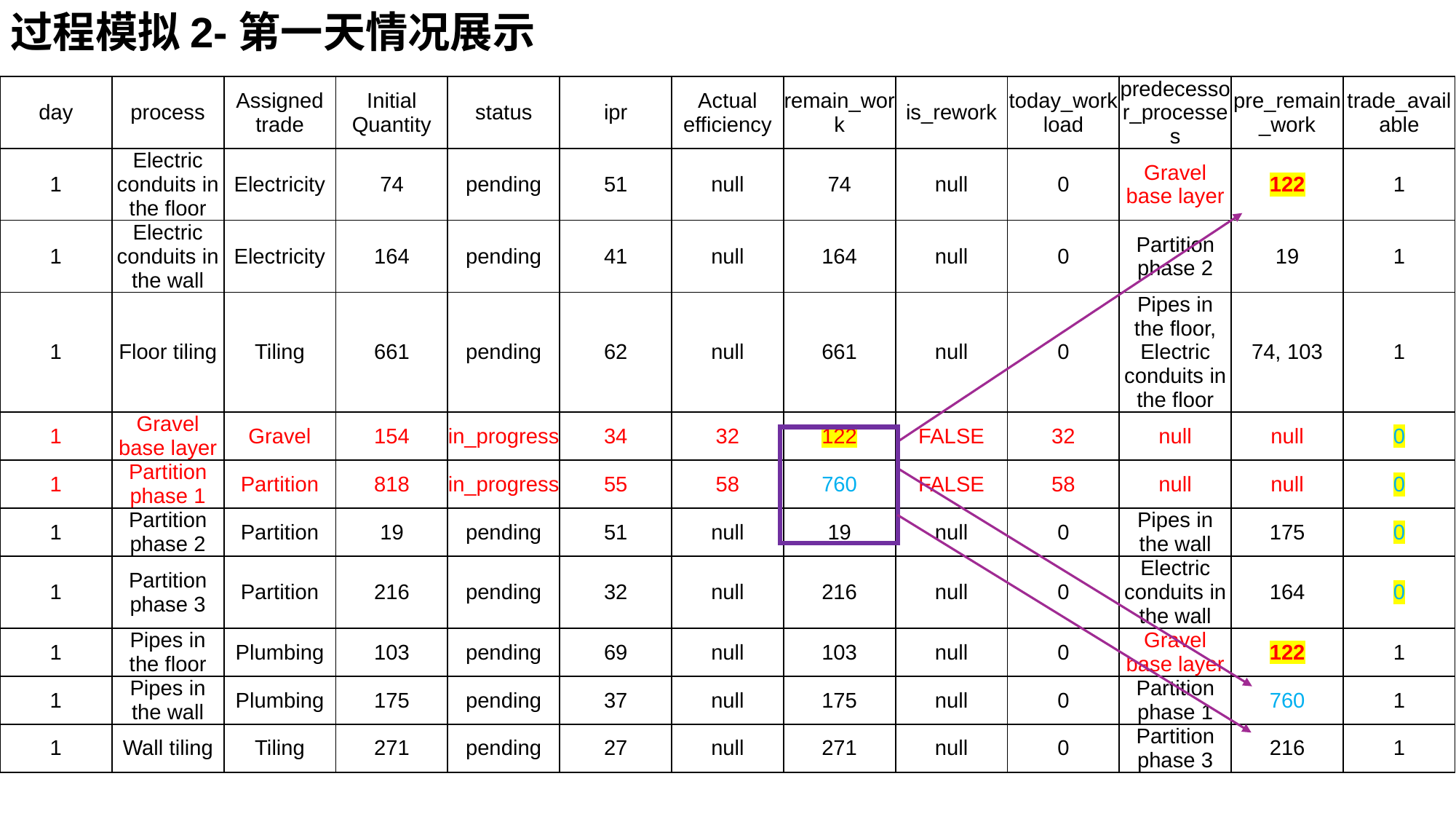

过程模拟2-第一天情况展示
| day | process | Assigned trade | Initial Quantity | status | ipr | Actual efficiency | remain\_work | is\_rework | today\_workload | predecessor\_processes | pre\_remain\_work | trade\_available |
| --- | --- | --- | --- | --- | --- | --- | --- | --- | --- | --- | --- | --- |
| 1 | Electric conduits in the floor | Electricity | 74 | pending | 51 | null | 74 | null | 0 | Gravel base layer | 122 | 1 |
| 1 | Electric conduits in the wall | Electricity | 164 | pending | 41 | null | 164 | null | 0 | Partition phase 2 | 19 | 1 |
| 1 | Floor tiling | Tiling | 661 | pending | 62 | null | 661 | null | 0 | Pipes in the floor, Electric conduits in the floor | 74, 103 | 1 |
| 1 | Gravel base layer | Gravel | 154 | in\_progress | 34 | 32 | 122 | FALSE | 32 | null | null | 0 |
| 1 | Partition phase 1 | Partition | 818 | in\_progress | 55 | 58 | 760 | FALSE | 58 | null | null | 0 |
| 1 | Partition phase 2 | Partition | 19 | pending | 51 | null | 19 | null | 0 | Pipes in the wall | 175 | 0 |
| 1 | Partition phase 3 | Partition | 216 | pending | 32 | null | 216 | null | 0 | Electric conduits in the wall | 164 | 0 |
| 1 | Pipes in the floor | Plumbing | 103 | pending | 69 | null | 103 | null | 0 | Gravel base layer | 122 | 1 |
| 1 | Pipes in the wall | Plumbing | 175 | pending | 37 | null | 175 | null | 0 | Partition phase 1 | 760 | 1 |
| 1 | Wall tiling | Tiling | 271 | pending | 27 | null | 271 | null | 0 | Partition phase 3 | 216 | 1 |